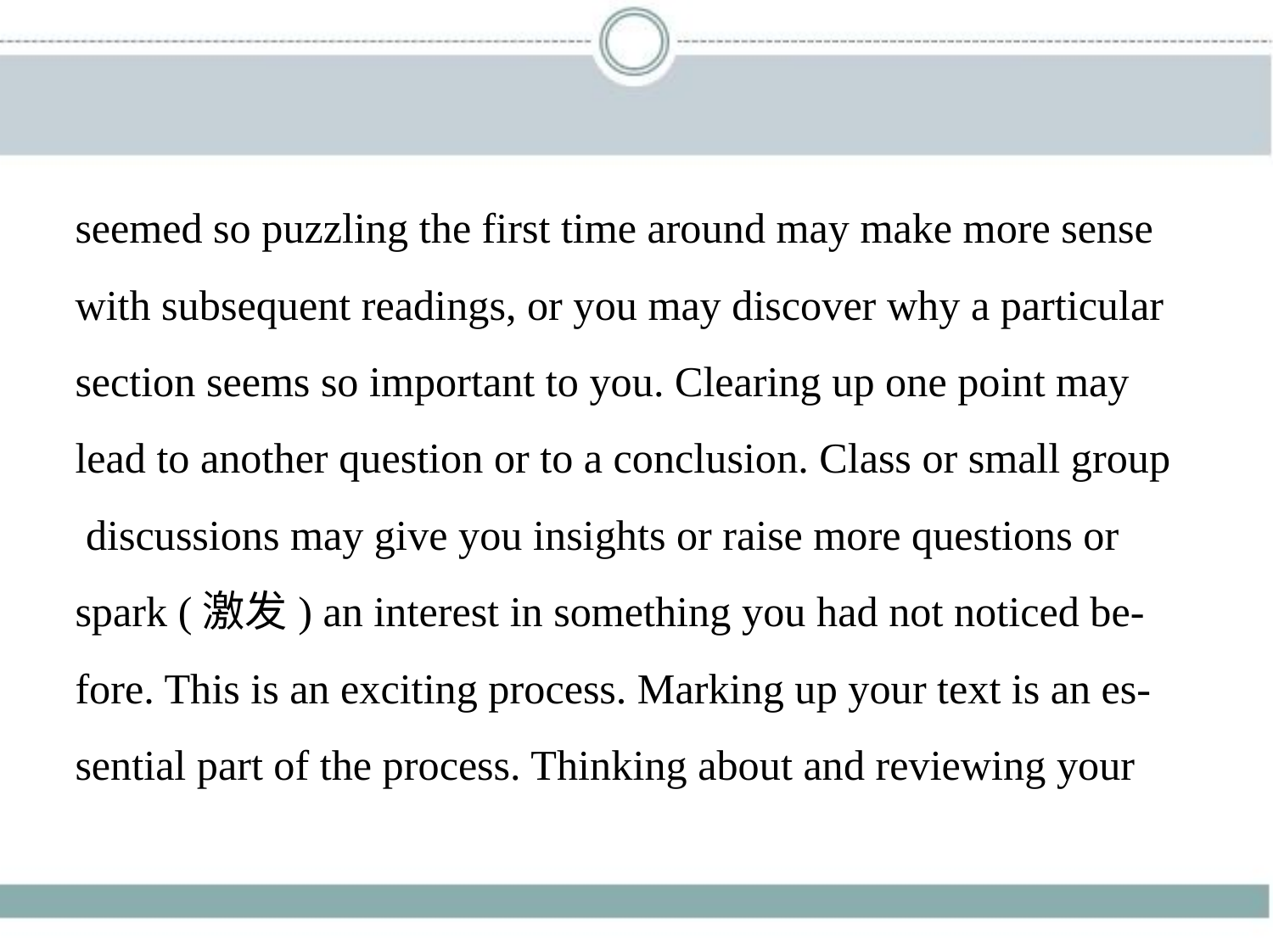

seemed so puzzling the first time around may make more sense
with subsequent readings, or you may discover why a particular
section seems so important to you. Clearing up one point may
lead to another question or to a conclusion. Class or small group
 discussions may give you insights or raise more questions or
spark (激发) an interest in something you had not noticed be-
fore. This is an exciting process. Marking up your text is an es-
sential part of the process. Thinking about and reviewing your